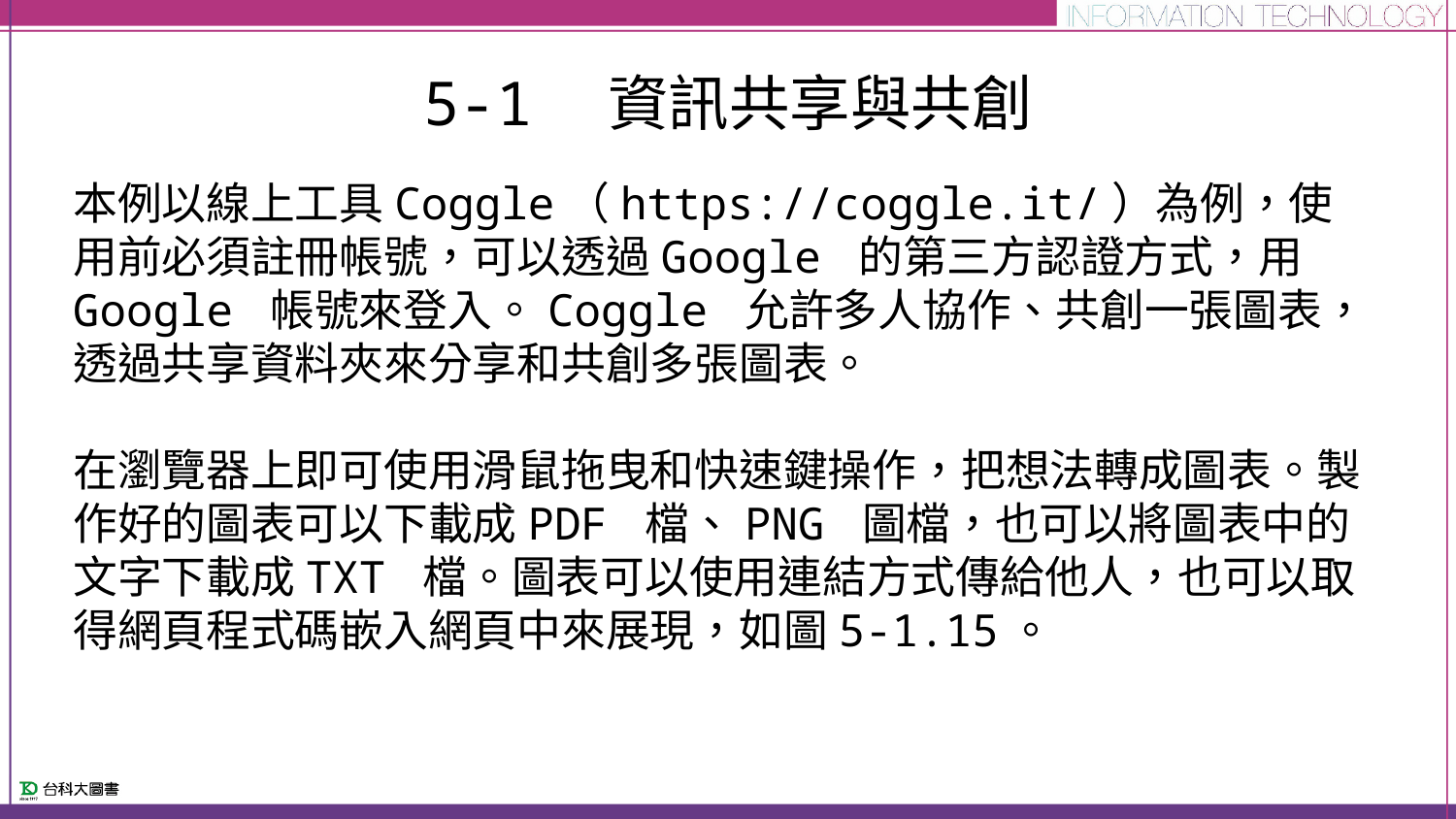

# 5-1　資訊共享與共創
本例以線上工具Coggle（https://coggle.it/）為例，使用前必須註冊帳號，可以透過Google 的第三方認證方式，用Google 帳號來登入。Coggle 允許多人協作、共創一張圖表，透過共享資料夾來分享和共創多張圖表。

在瀏覽器上即可使用滑鼠拖曳和快速鍵操作，把想法轉成圖表。製作好的圖表可以下載成PDF 檔、PNG 圖檔，也可以將圖表中的文字下載成TXT 檔。圖表可以使用連結方式傳給他人，也可以取得網頁程式碼嵌入網頁中來展現，如圖5-1.15。